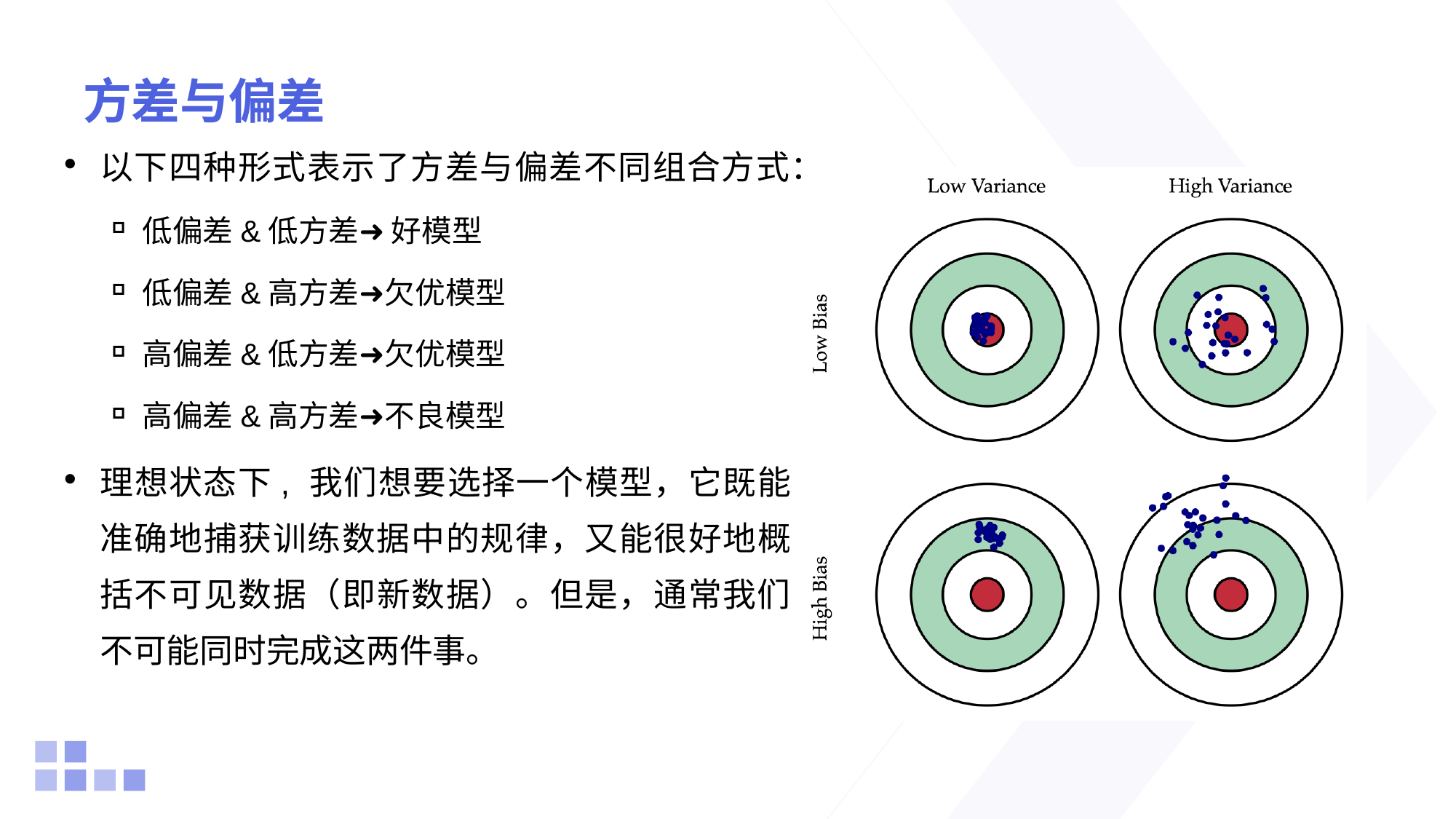

# 方差与偏差
以下四种形式表示了方差与偏差不同组合方式：
低偏差&低方差➜ 好模型
低偏差&高方差➜欠优模型
高偏差&低方差➜欠优模型
高偏差&高方差➜不良模型
理想状态下, 我们想要选择一个模型，它既能准确地捕获训练数据中的规律，又能很好地概括不可见数据（即新数据）。但是，通常我们不可能同时完成这两件事。